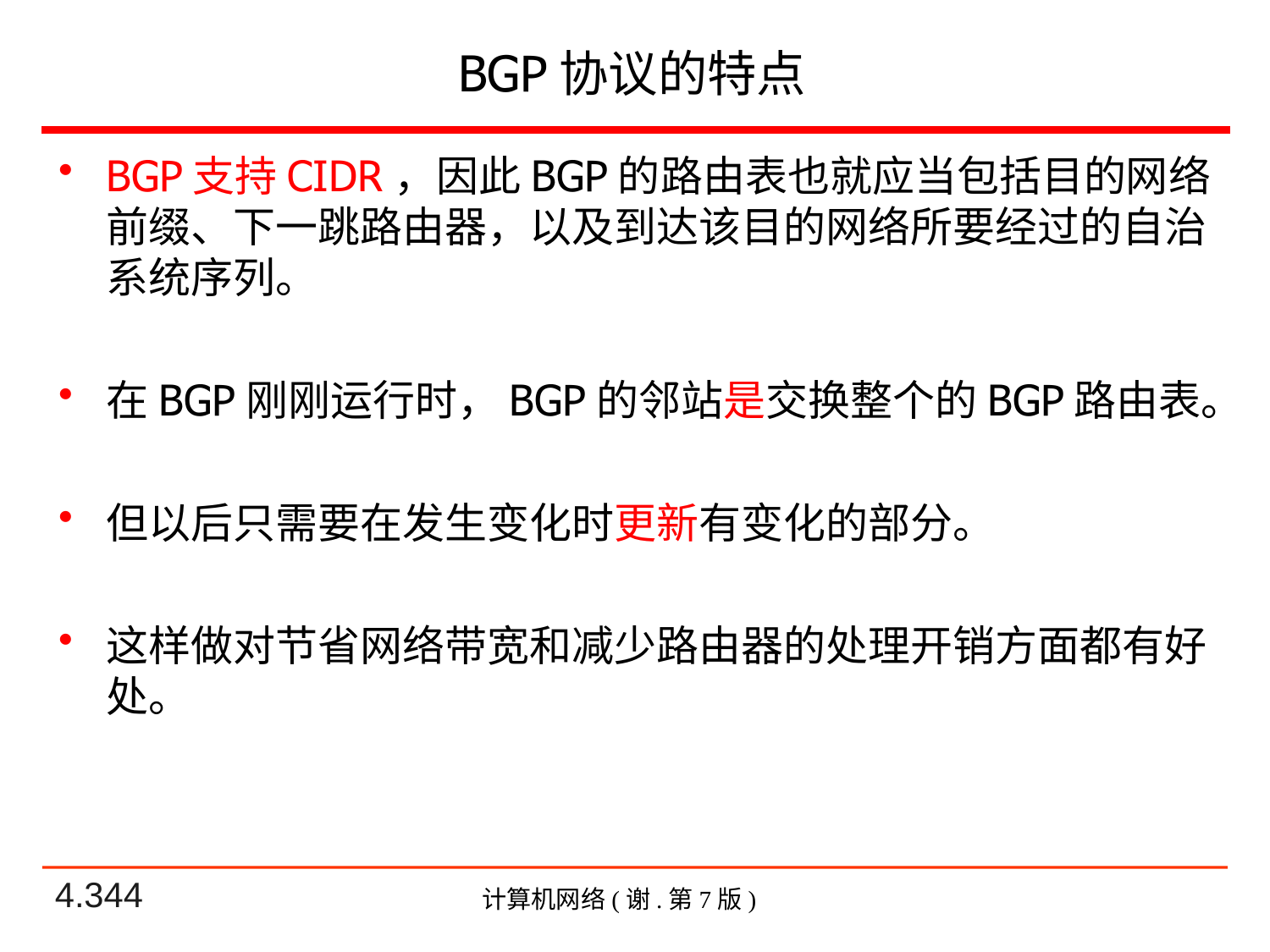

# BGP协议的特点
BGP支持CIDR，因此BGP的路由表也就应当包括目的网络前缀、下一跳路由器，以及到达该目的网络所要经过的自治系统序列。

在BGP刚刚运行时，BGP的邻站是交换整个的BGP路由表。

但以后只需要在发生变化时更新有变化的部分。

这样做对节省网络带宽和减少路由器的处理开销方面都有好处。